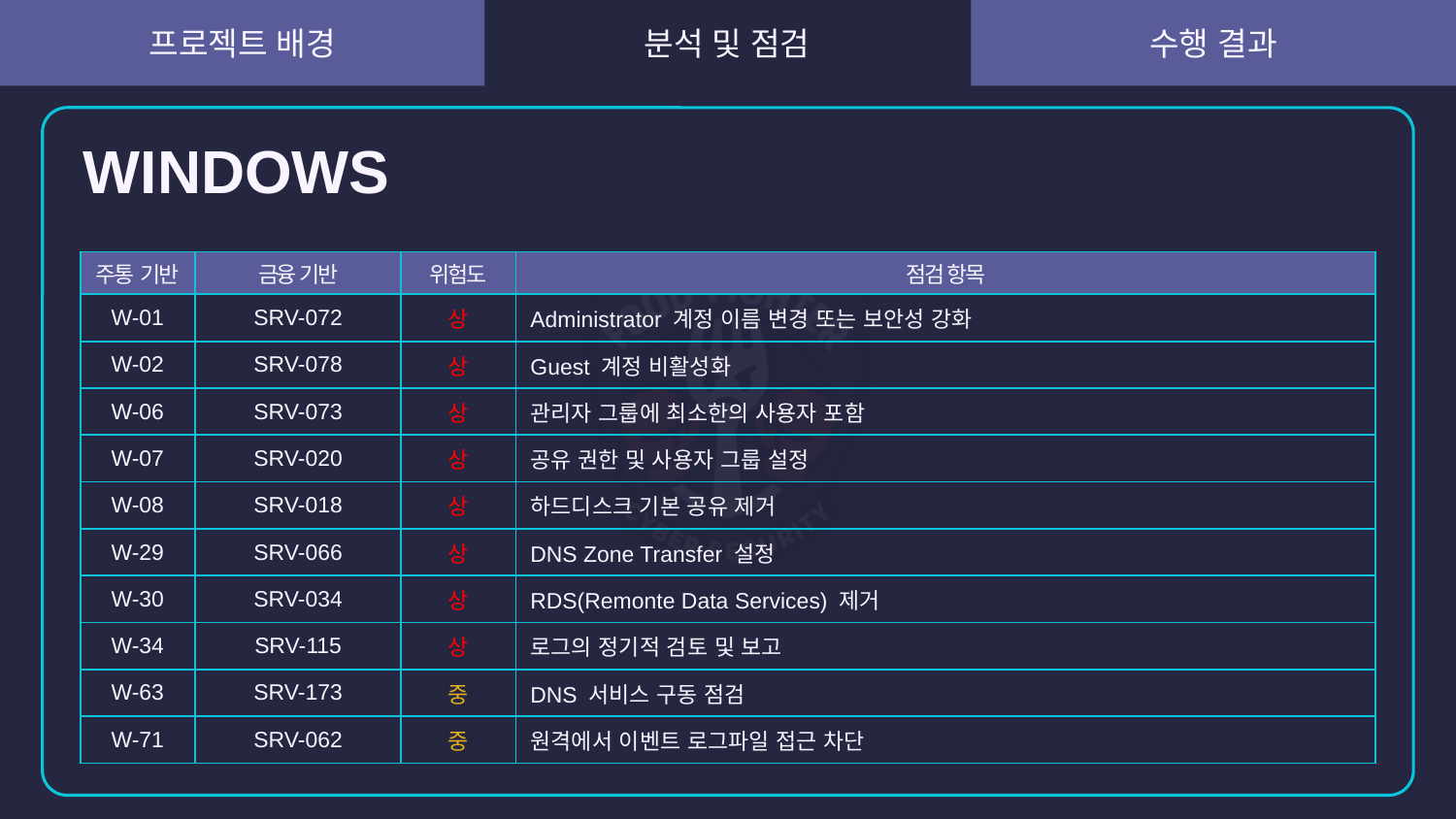

# WINDOWS
| 주통 기반 | 금융 기반 | 위험도 | 점검 항목 |
| --- | --- | --- | --- |
| W-01 | SRV-072 | 상 | Administrator 계정 이름 변경 또는 보안성 강화 |
| W-02 | SRV-078 | 상 | Guest 계정 비활성화 |
| W-06 | SRV-073 | 상 | 관리자 그룹에 최소한의 사용자 포함 |
| W-07 | SRV-020 | 상 | 공유 권한 및 사용자 그룹 설정 |
| W-08 | SRV-018 | 상 | 하드디스크 기본 공유 제거 |
| W-29 | SRV-066 | 상 | DNS Zone Transfer 설정 |
| W-30 | SRV-034 | 상 | RDS(Remonte Data Services) 제거 |
| W-34 | SRV-115 | 상 | 로그의 정기적 검토 및 보고 |
| W-63 | SRV-173 | 중 | DNS 서비스 구동 점검 |
| W-71 | SRV-062 | 중 | 원격에서 이벤트 로그파일 접근 차단 |